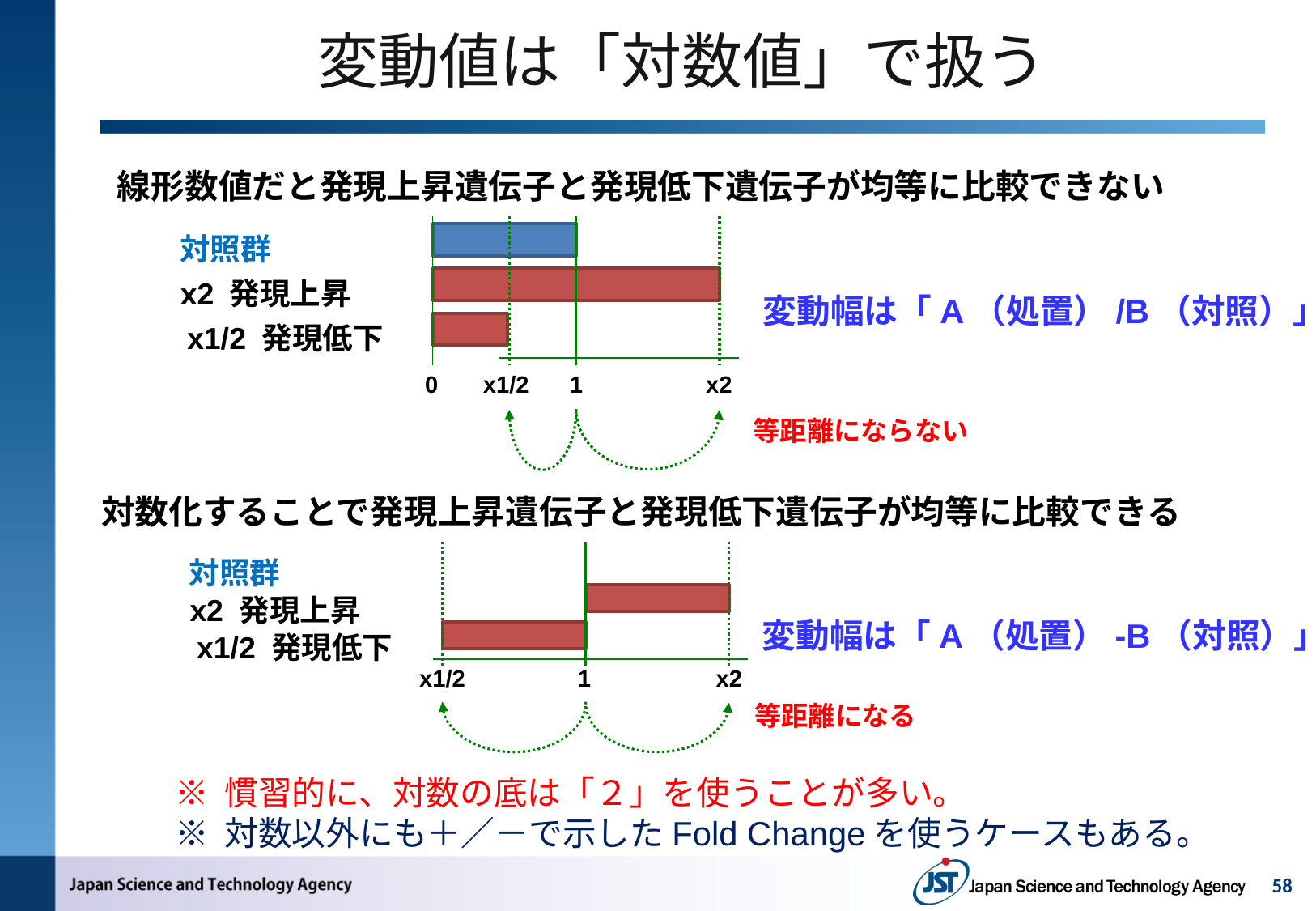

# 変動値は「対数値」で扱う
線形数値だと発現上昇遺伝子と発現低下遺伝子が均等に比較できない

対照群
x2 発現上昇
x1/2 発現低下

0
x1/2
1
x2
等距離にならない
変動幅は「A（処置）/B（対照）」
対数化することで発現上昇遺伝子と発現低下遺伝子が均等に比較できる

対照群
x2 発現上昇
x1/2 発現低下

x1/2
1
x2
等距離になる
変動幅は「A（処置）-B（対照）」
※ 慣習的に、対数の底は「２」を使うことが多い。
※ 対数以外にも＋／－で示したFold Changeを使うケースもある。
58